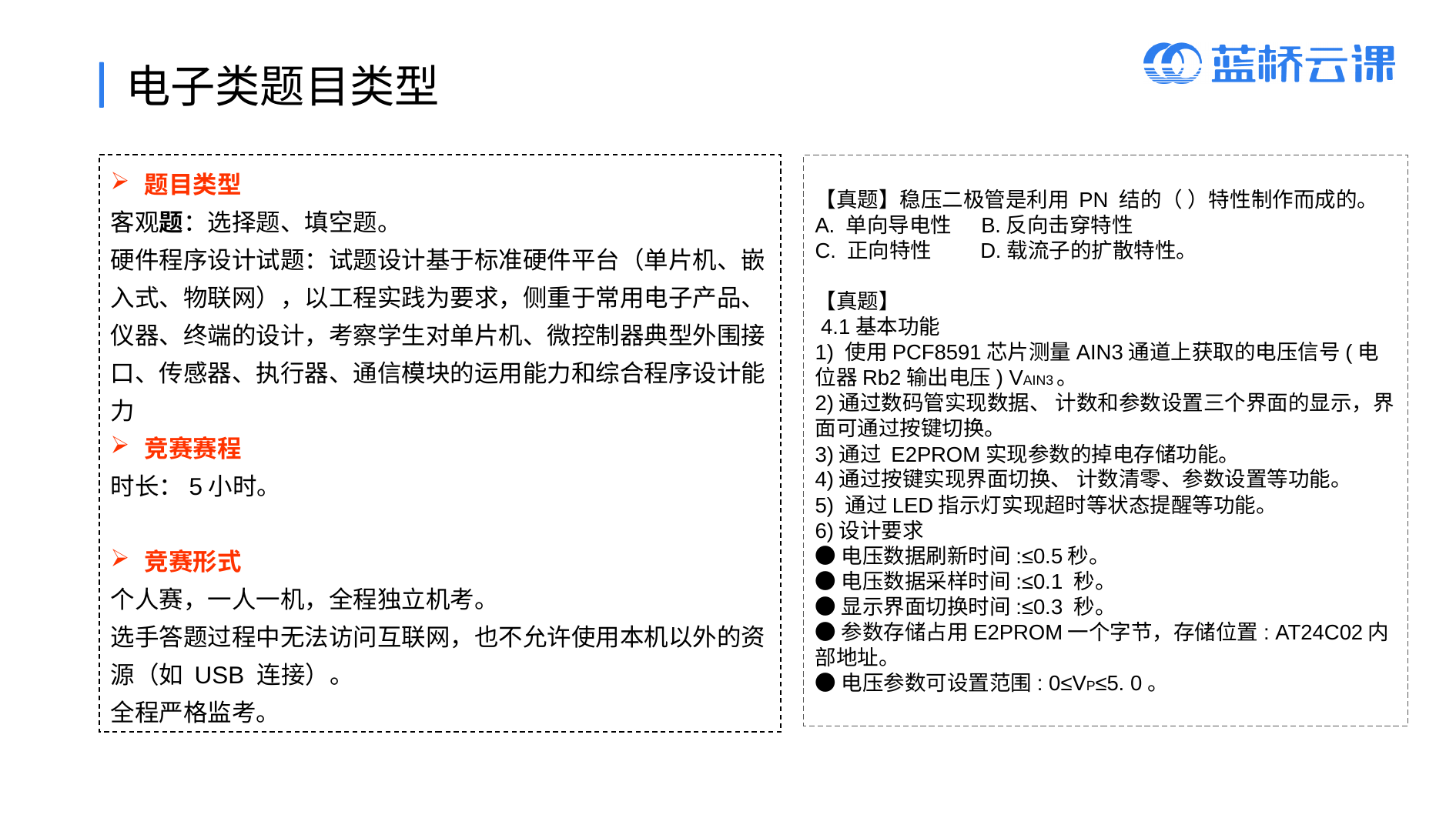

电子类题目类型

题目类型
客观题：选择题、填空题。
硬件程序设计试题：试题设计基于标准硬件平台（单片机、嵌入式、物联网），以工程实践为要求，侧重于常用电子产品、仪器、终端的设计，考察学生对单片机、微控制器典型外围接口、传感器、执行器、通信模块的运用能力和综合程序设计能力
竞赛赛程
时长：5小时。

竞赛形式
个人赛，一人一机，全程独立机考。
选手答题过程中无法访问互联网，也不允许使用本机以外的资源（如 USB 连接）。
全程严格监考。

【真题】稳压二极管是利用 PN 结的（ ）特性制作而成的。
A. 单向导电性     B.反向击穿特性
C. 正向特性         D.载流子的扩散特性。

【真题】
 4.1基本功能
1) 使用PCF8591芯片测量AIN3通道上获取的电压信号(电位器Rb2输出电压) VAIN3。
2)通过数码管实现数据、 计数和参数设置三个界面的显示，界面可通过按键切换。
3)通过 E2PROM实现参数的掉电存储功能。
4)通过按键实现界面切换、 计数清零、参数设置等功能。
5) 通过LED指示灯实现超时等状态提醒等功能。
6)设计要求
●电压数据刷新时间:≤0.5秒。
●电压数据采样时间:≤0.1 秒。
●显示界面切换时间:≤0.3 秒。
●参数存储占用E2PROM一个字节，存储位置: AT24C02内部地址。
●电压参数可设置范围: 0≤VP≤5. 0。